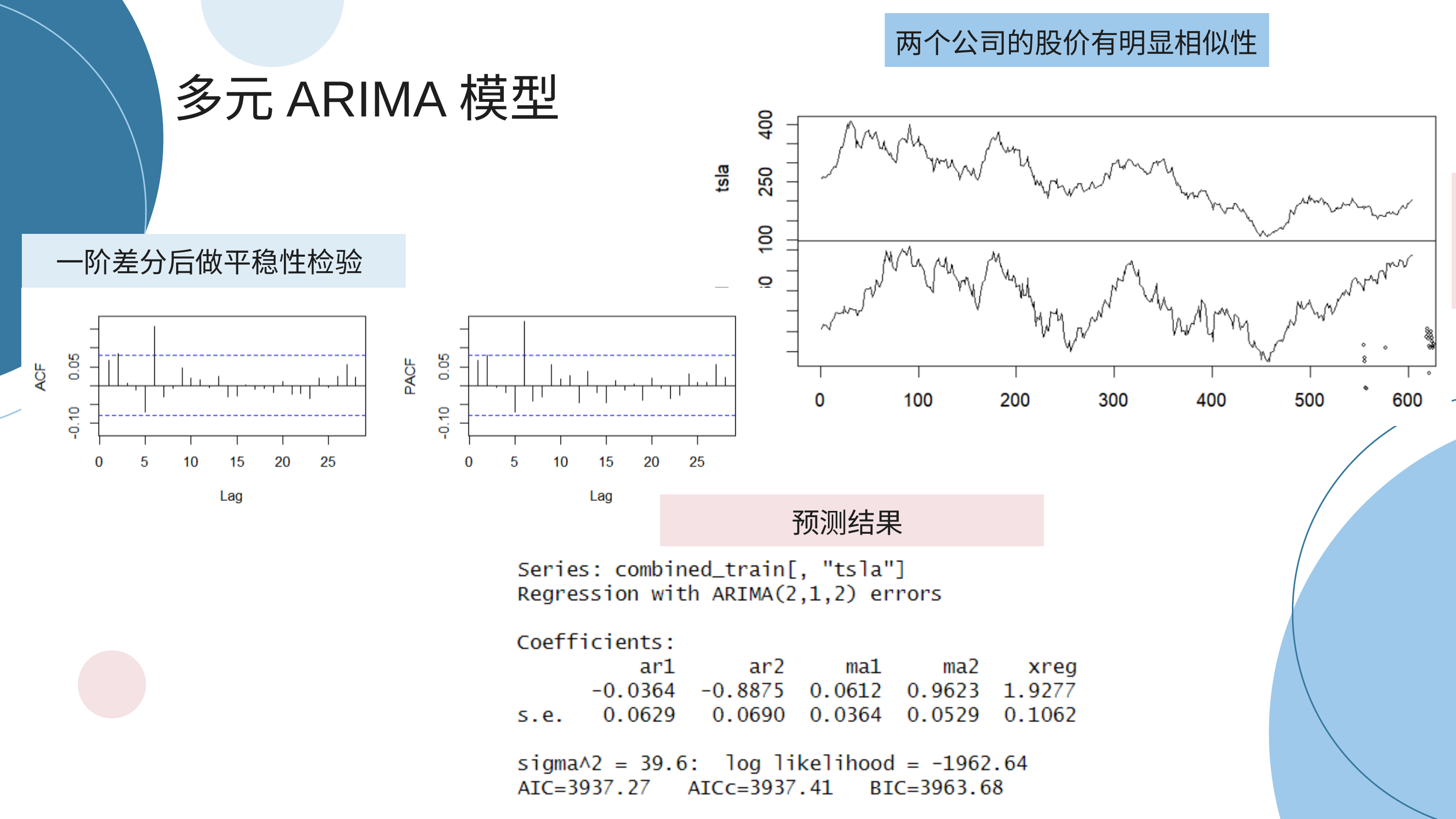

两个公司的股价有明显相似性

多元ARIMA模型

一阶差分后做平稳性检验

预测结果